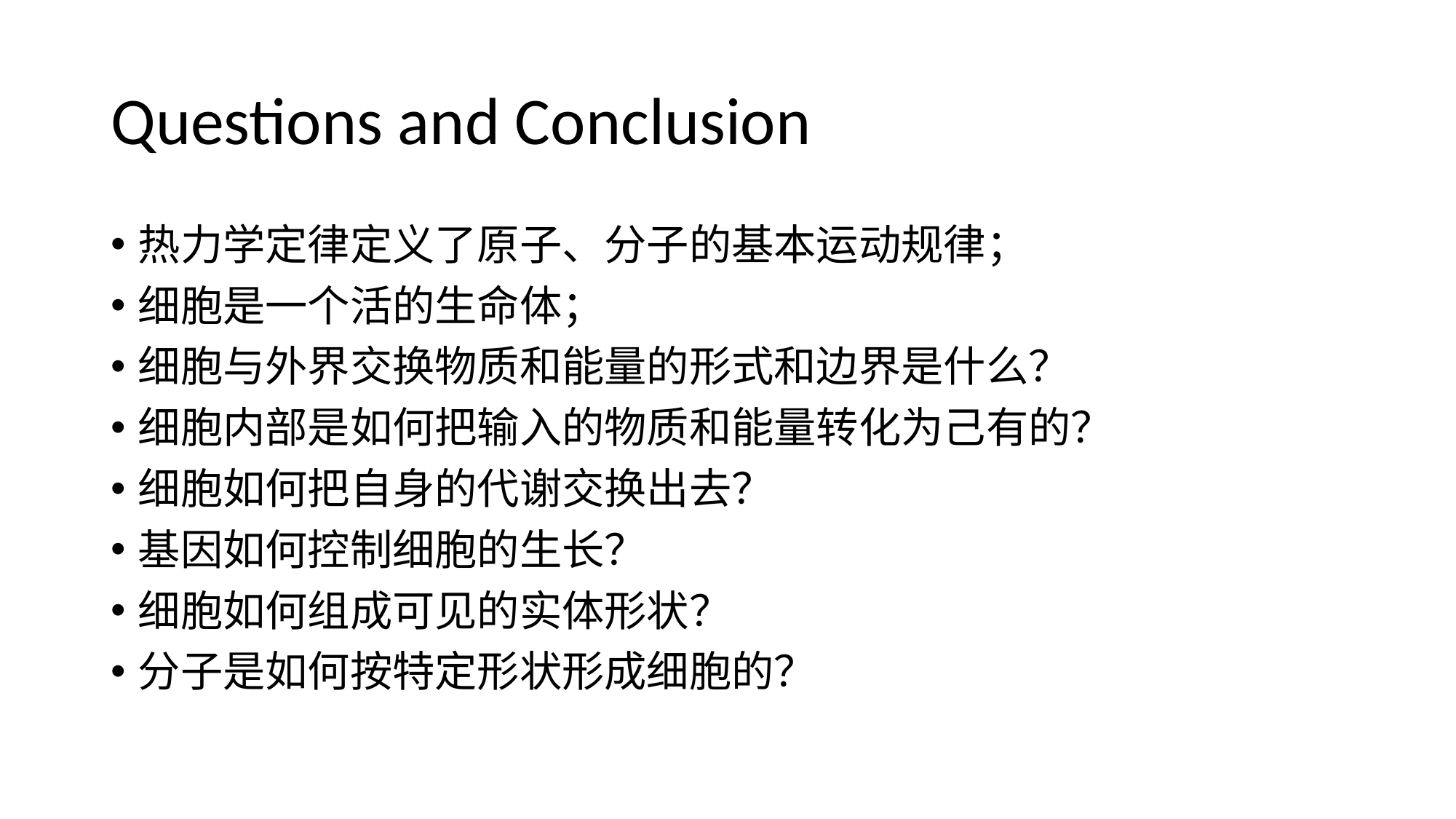

# Questions and Conclusion
热力学定律定义了原子、分子的基本运动规律；
细胞是一个活的生命体；
细胞与外界交换物质和能量的形式和边界是什么？
细胞内部是如何把输入的物质和能量转化为己有的？
细胞如何把自身的代谢交换出去？
基因如何控制细胞的生长？
细胞如何组成可见的实体形状？
分子是如何按特定形状形成细胞的？